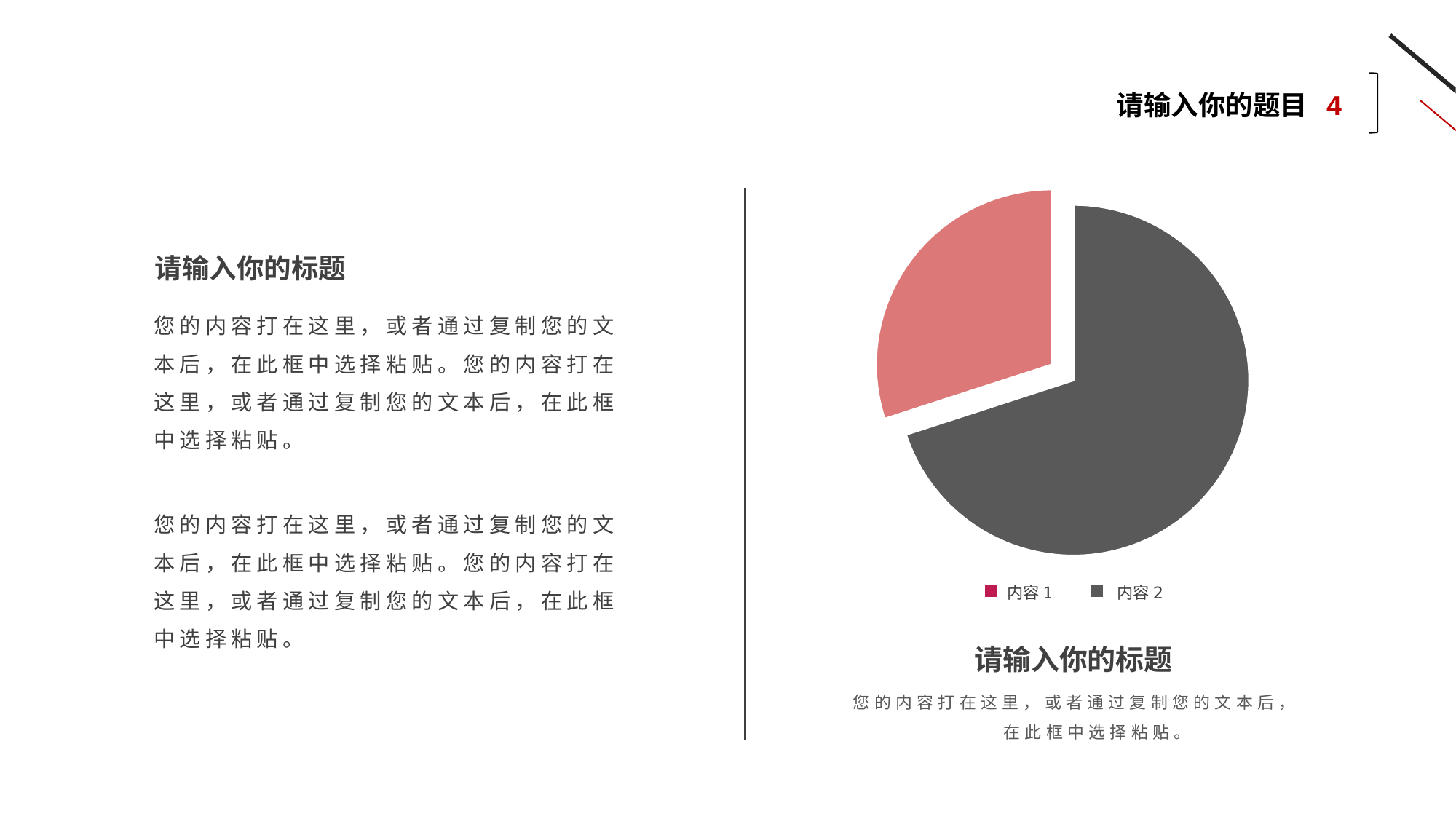

请输入你的题目  4

### Chart

| Category | 판매 |
|---|---|
| Value 01 | 70.0 |
| Value 02 | 30.0 |
请输入你的标题
您的内容打在这里，或者通过复制您的文本后，在此框中选择粘贴。您的内容打在这里，或者通过复制您的文本后，在此框中选择粘贴。

您的内容打在这里，或者通过复制您的文本后，在此框中选择粘贴。您的内容打在这里，或者通过复制您的文本后，在此框中选择粘贴。

内容1

内容2

请输入你的标题
您的内容打在这里，或者通过复制您的文本后，在此框中选择粘贴。